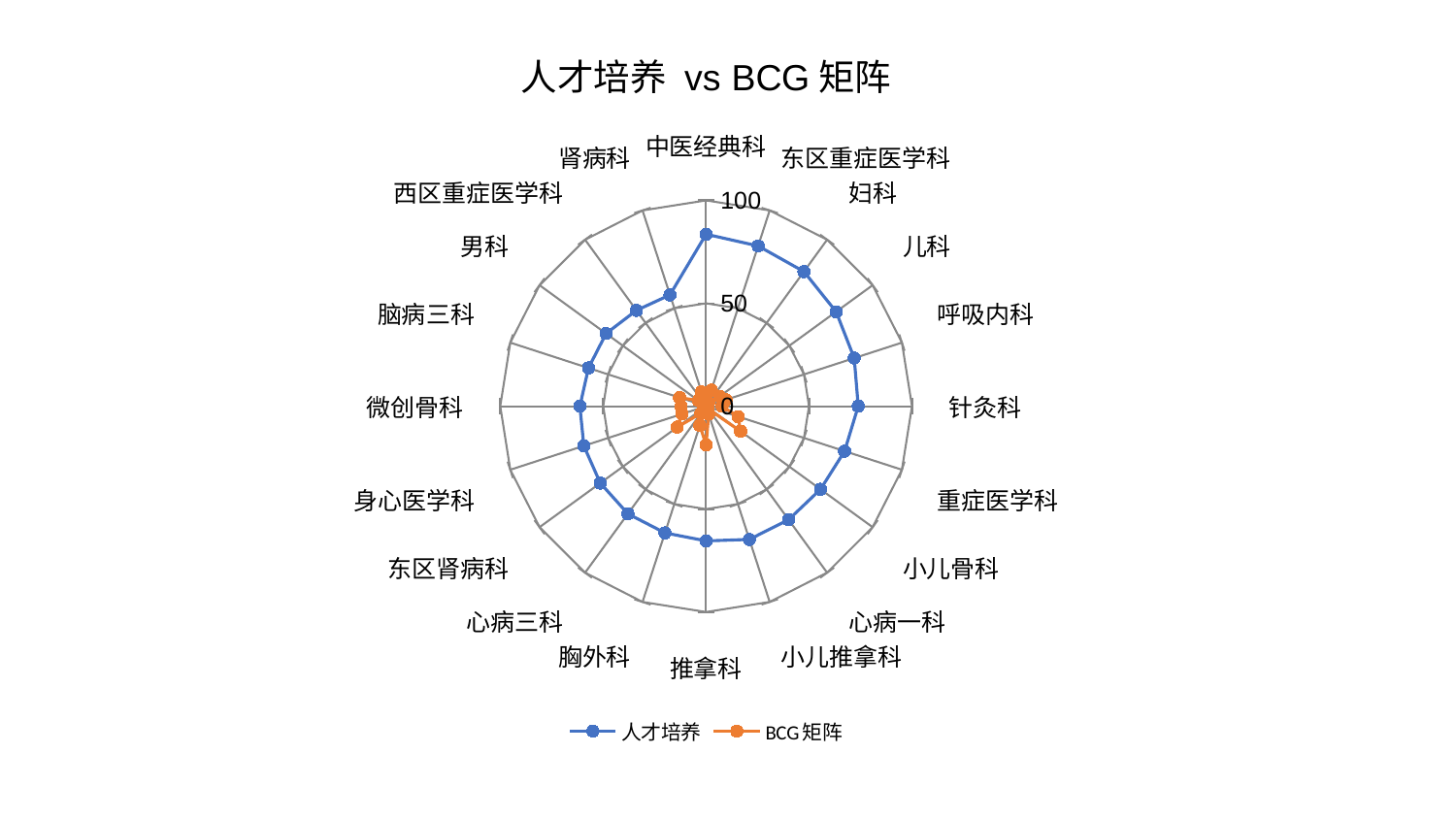

### Chart: 人才培养 vs BCG矩阵

| Category | 人才培养 | BCG矩阵 |
|---|---|---|
| 中医经典科 | 83.57223997374713 | 5.565430340305655 |
| 东区重症医学科 | 81.86022853627856 | 8.169484176688814 |
| 妇科 | 80.83475489443515 | 1.9686672164130499 |
| 儿科 | 78.05654322250422 | 8.057673539955758 |
| 呼吸内科 | 75.66609034169288 | 10.11795230927706 |
| 针灸科 | 73.89291855948896 | 7.724272466744612 |
| 重症医学科 | 70.73844100047283 | 16.374669931589537 |
| 小儿骨科 | 68.69952006950422 | 20.70724899794976 |
| 心病一科 | 68.18556249977117 | 1.6198872153100827 |
| 小儿推拿科 | 68.08737409467676 | 4.09025850976754 |
| 推拿科 | 65.45955068149887 | 18.83736658682013 |
| 胸外科 | 64.74690302266286 | 9.845195787753951 |
| 心病三科 | 64.63444106599373 | 4.267857930916675 |
| 东区肾病科 | 63.553801003489376 | 17.31886415456539 |
| 身心医学科 | 62.4604557495172 | 12.31827652925058 |
| 微创骨科 | 61.32053619090893 | 12.158545902525459 |
| 脑病三科 | 60.08721068482428 | 13.586693581564926 |
| 男科 | 60.079755975833514 | 4.588437613709868 |
| 西区重症医学科 | 57.55602496875414 | 4.141843305857364 |
| 肾病科 | 56.87290595013412 | 7.252788064782751 |
91